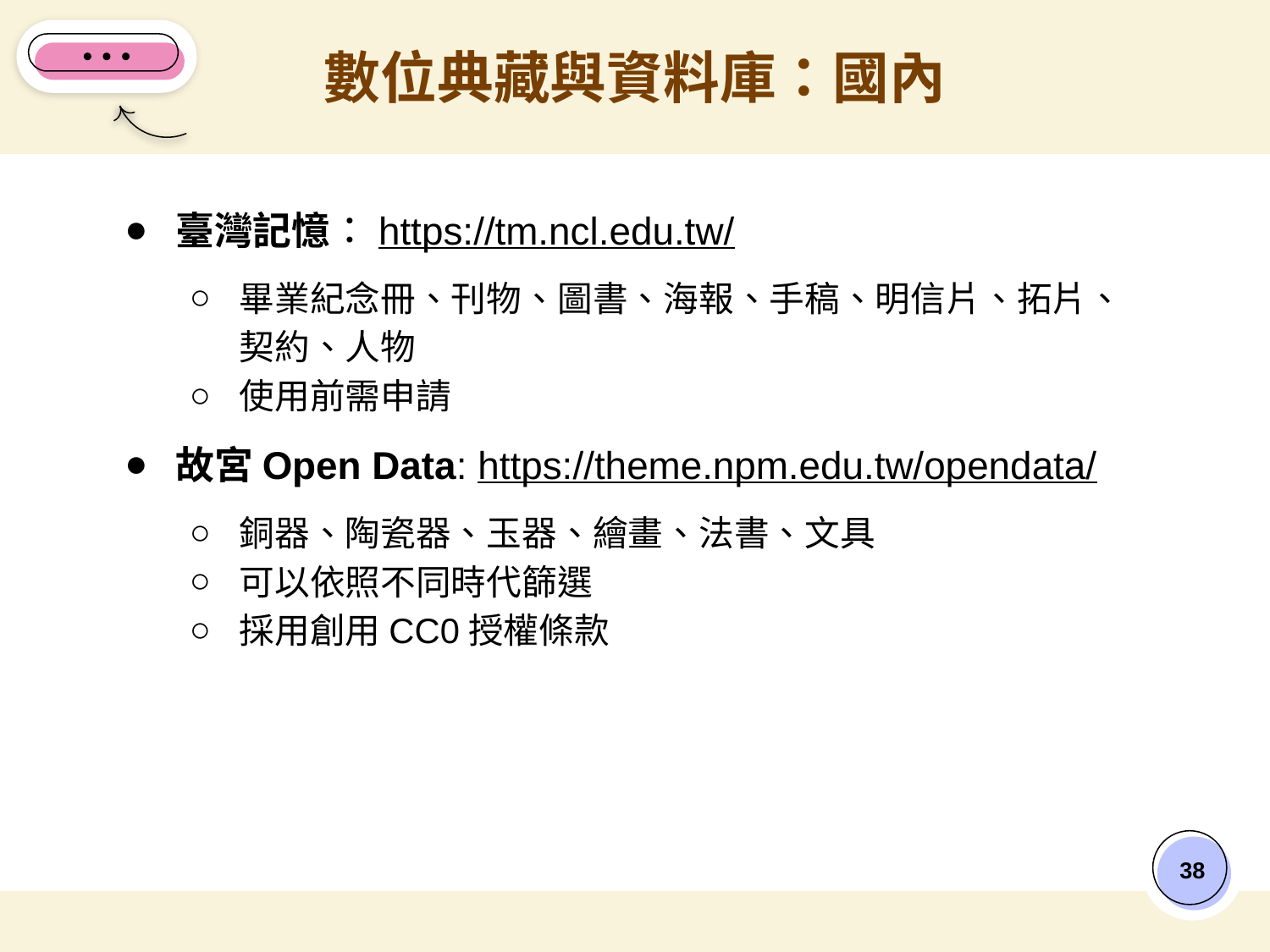

# 數位典藏與資料庫：國內
臺灣記憶：https://tm.ncl.edu.tw/
畢業紀念冊、刊物、圖書、海報、手稿、明信片、拓片、契約、人物
使用前需申請
故宮Open Data: https://theme.npm.edu.tw/opendata/
銅器、陶瓷器、玉器、繪畫、法書、文具
可以依照不同時代篩選
採用創用CC0授權條款

38